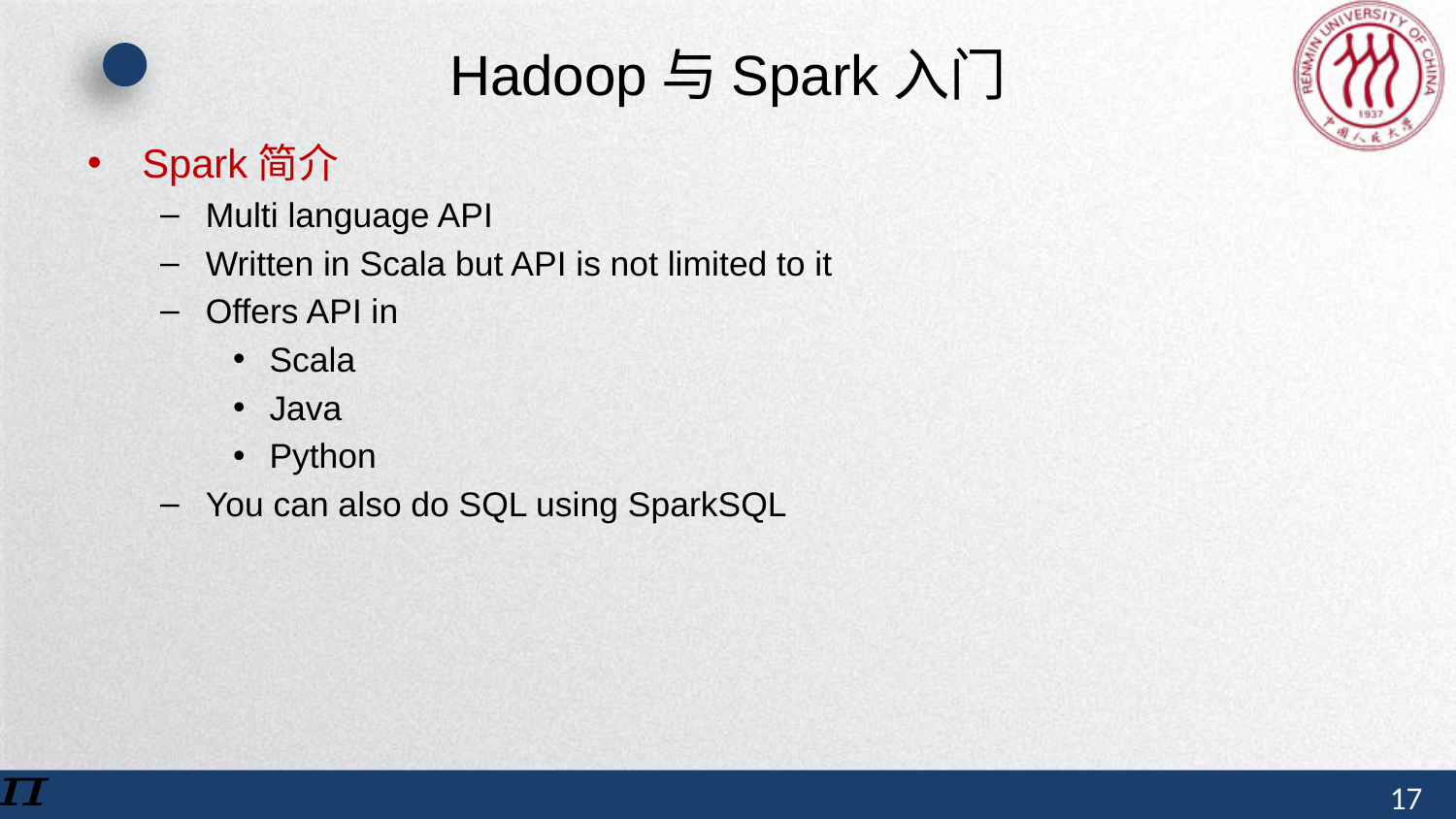

# Hadoop与Spark入门
Spark简介
Multi language API
Written in Scala but API is not limited to it
Offers API in
Scala
Java
Python
You can also do SQL using SparkSQL